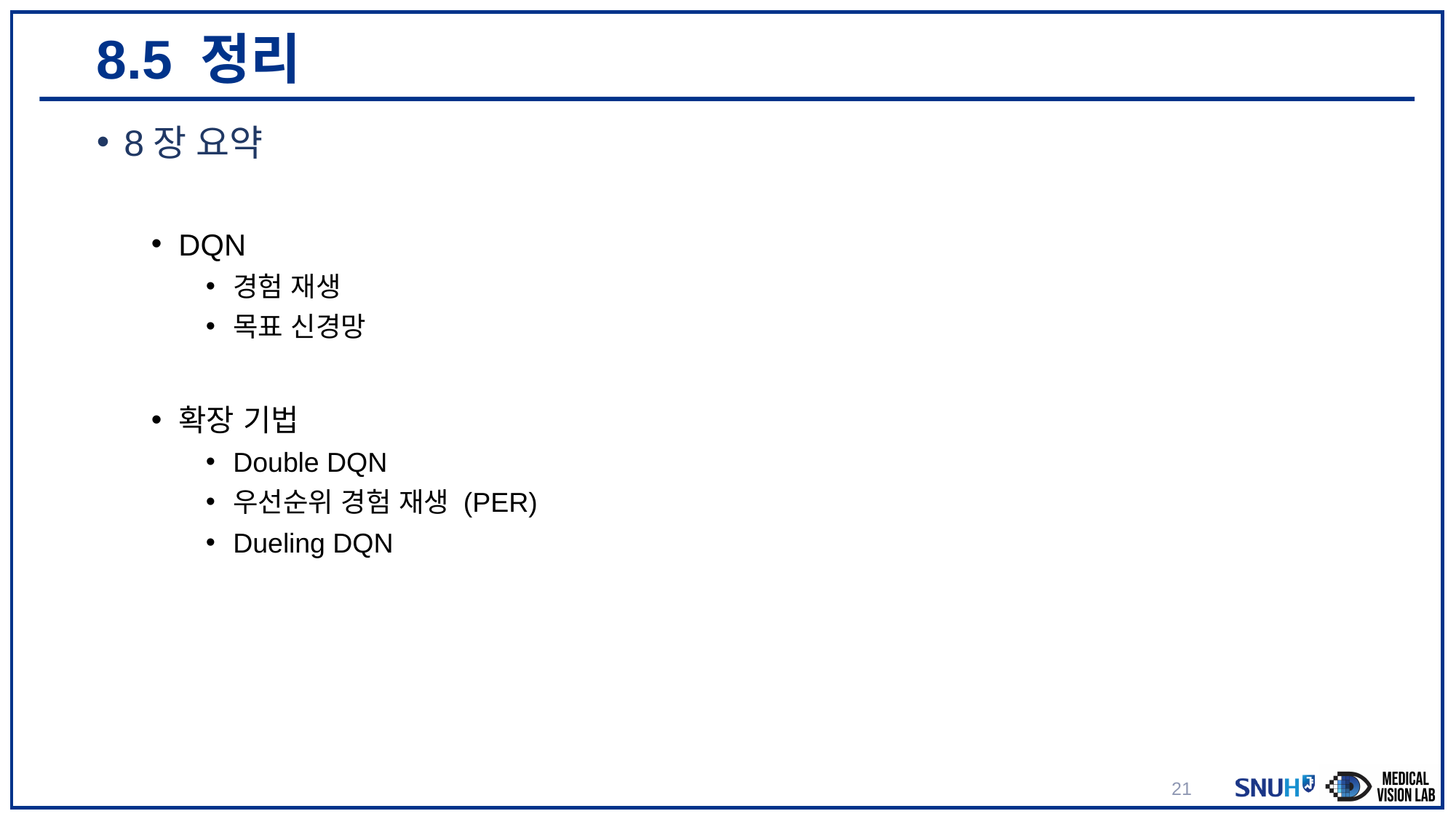

# 8.5 정리

8장 요약

DQN
경험 재생
목표 신경망

확장 기법
Double DQN
우선순위 경험 재생 (PER)
Dueling DQN

21